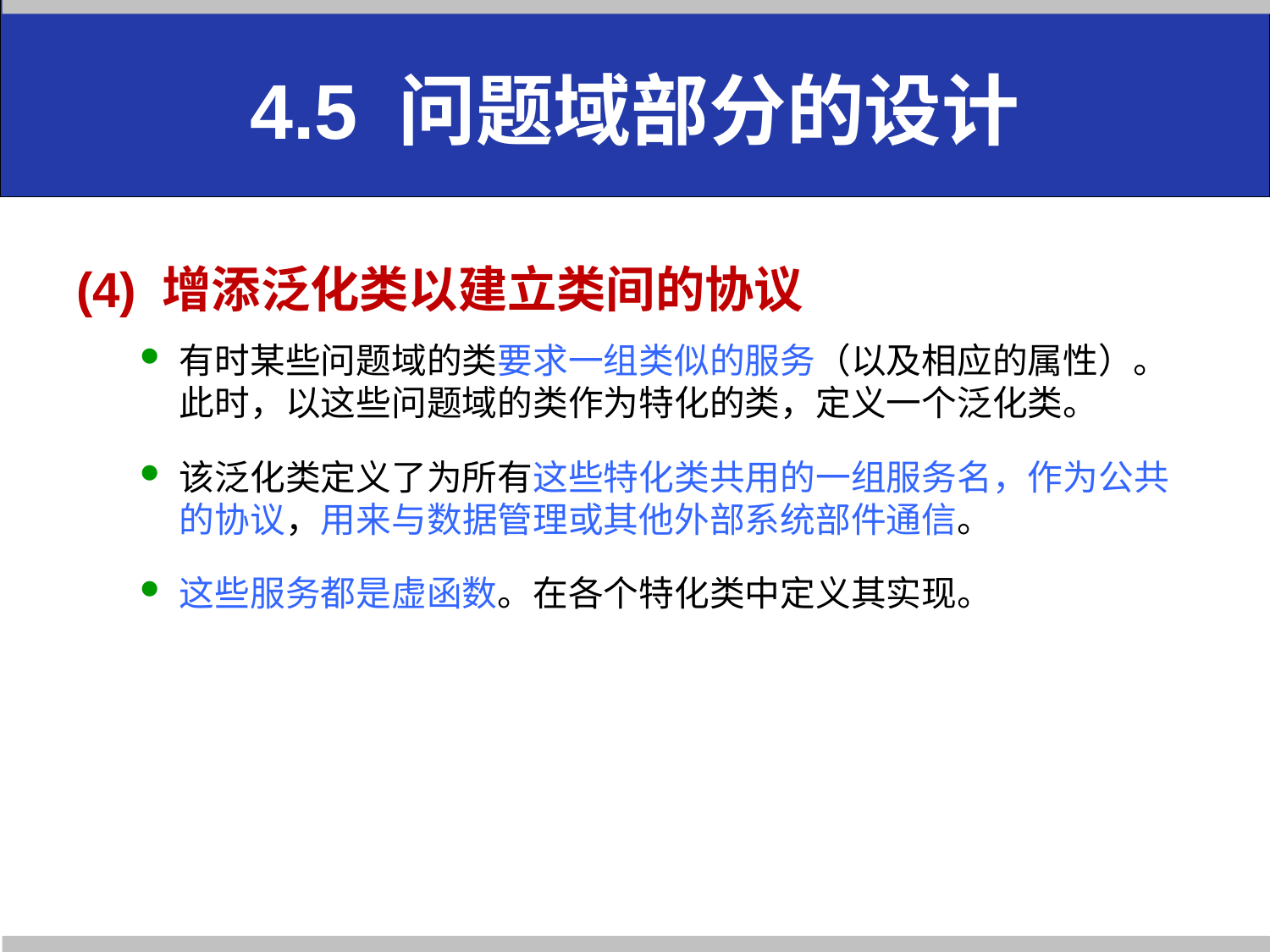

# 4.5 问题域部分的设计
(4) 增添泛化类以建立类间的协议
有时某些问题域的类要求一组类似的服务（以及相应的属性）。此时，以这些问题域的类作为特化的类，定义一个泛化类。
该泛化类定义了为所有这些特化类共用的一组服务名，作为公共的协议，用来与数据管理或其他外部系统部件通信。
这些服务都是虚函数。在各个特化类中定义其实现。
590